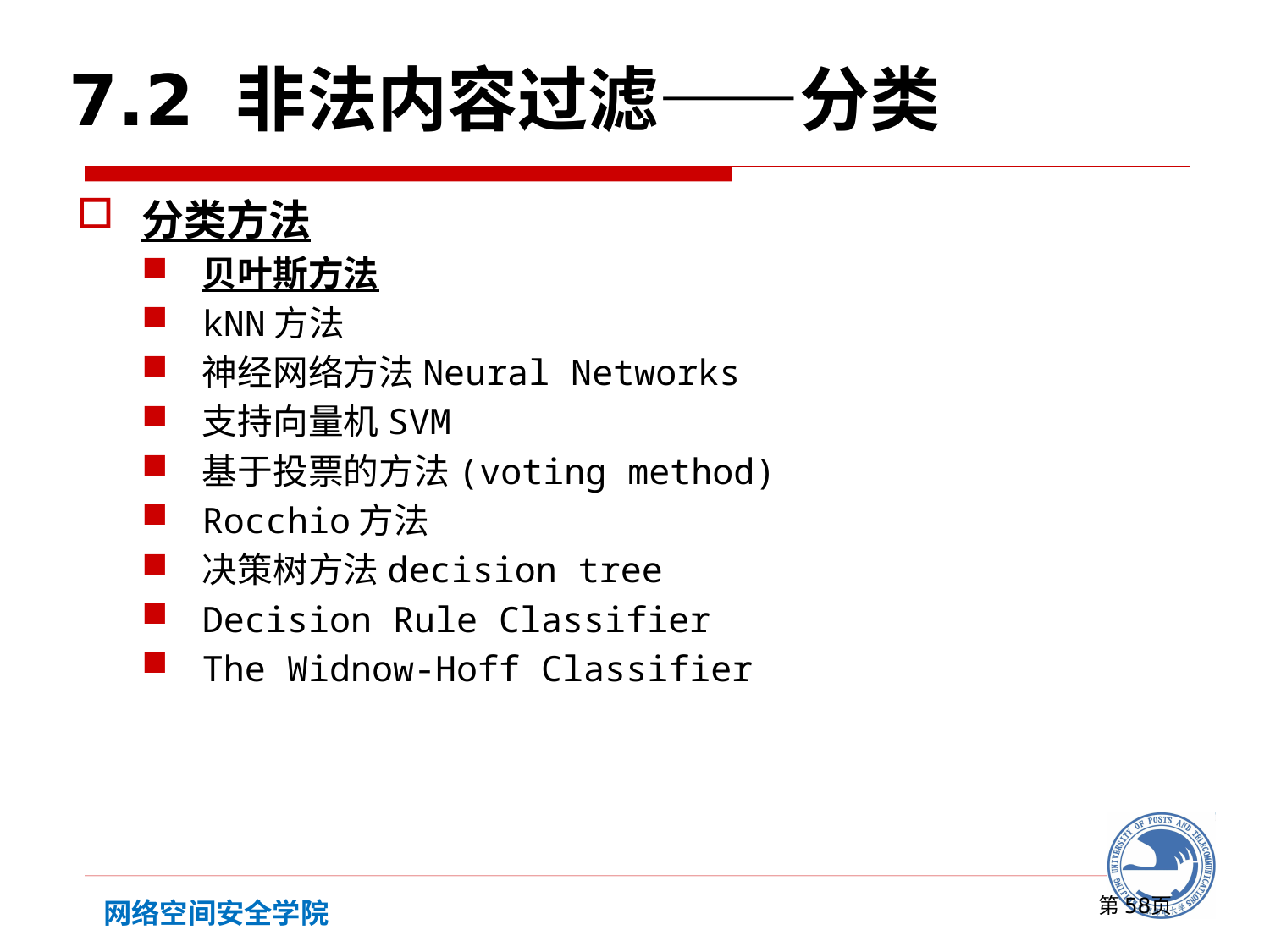

7.2 非法内容过滤——分类
分类方法
贝叶斯方法
kNN方法
神经网络方法Neural Networks
支持向量机SVM
基于投票的方法(voting method)
Rocchio方法
决策树方法decision tree
Decision Rule Classifier
The Widnow-Hoff Classifier

第58页